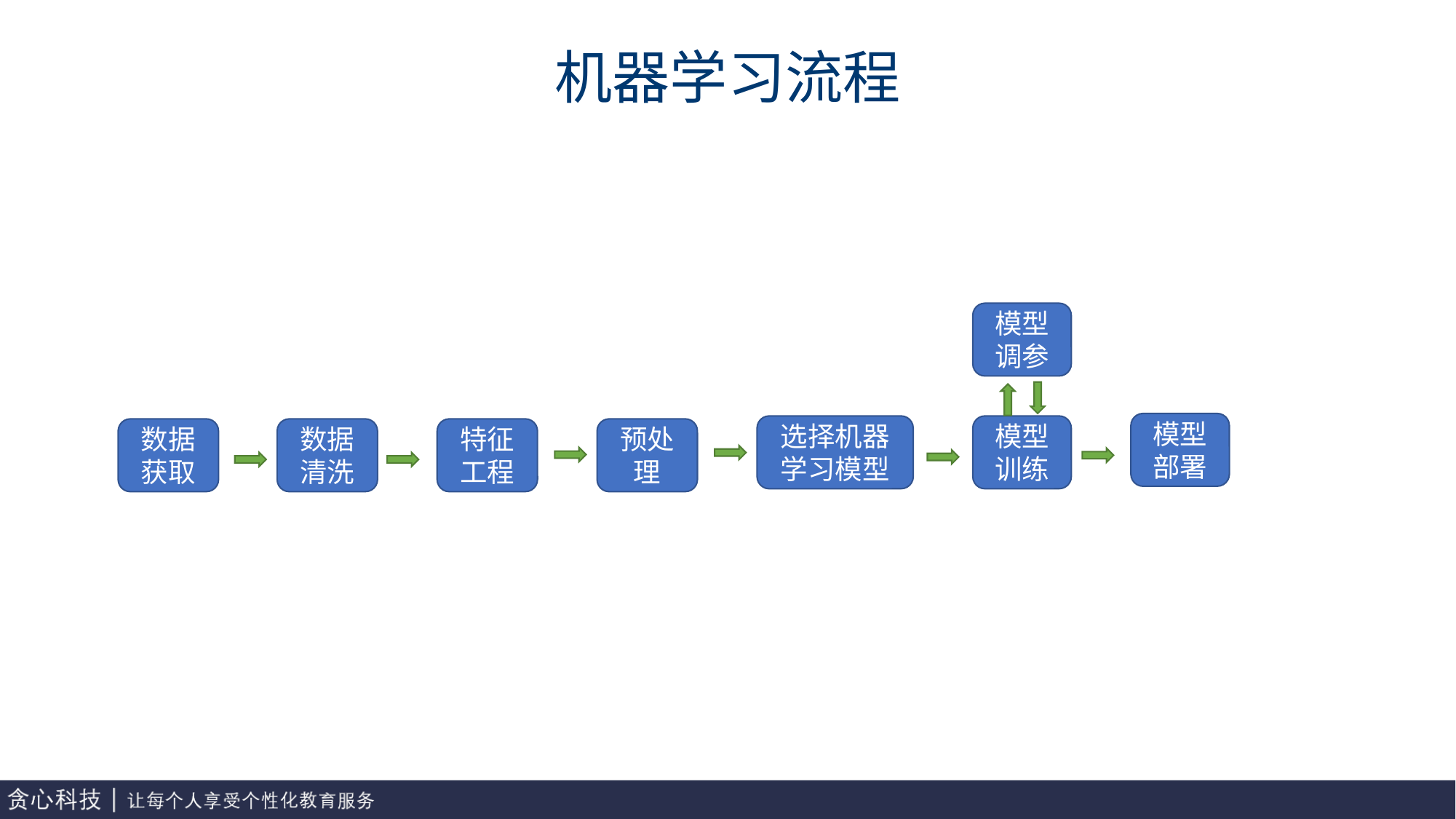

# 机器学习流程
模型调参

模型部署
选择机器学习模型
模型训练
数据获取
数据清洗
特征工程
预处理